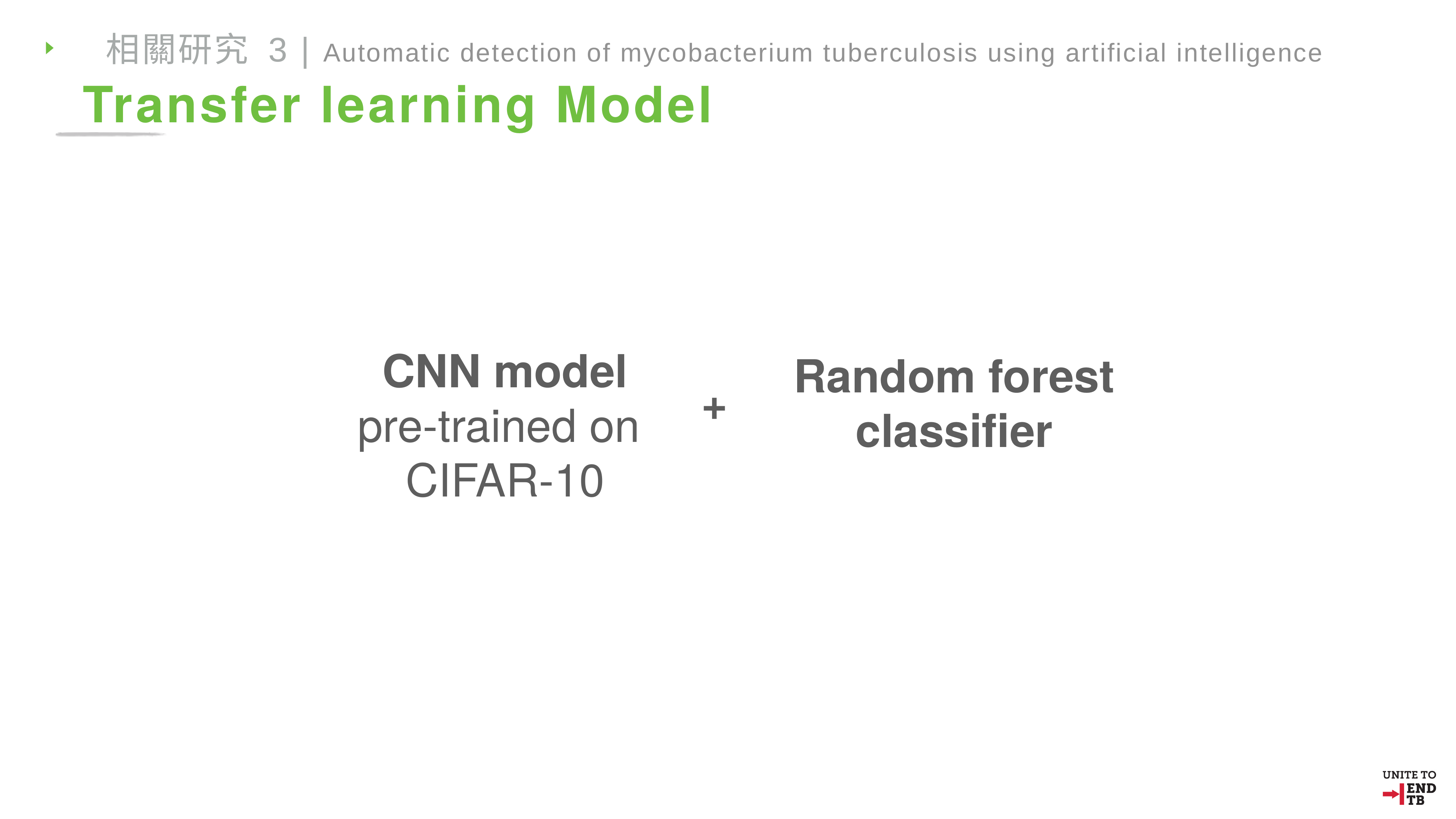

35
相關研究 3 | Automatic detection of mycobacterium tuberculosis using artificial intelligence
Transfer learning Model
CNN model
pre-trained on
CIFAR-10
Random forest classifier
+